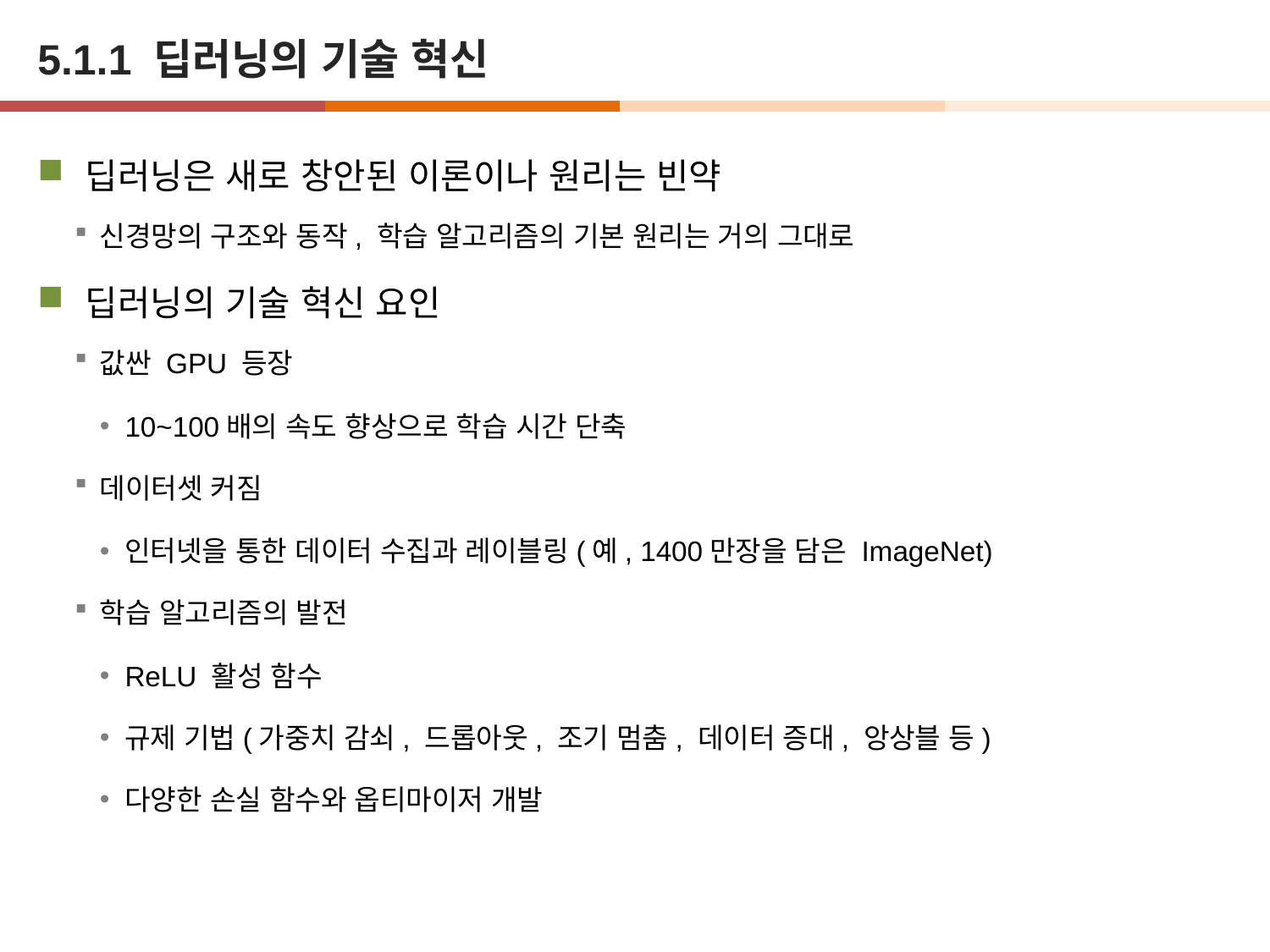

# 5.1.1 딥러닝의 기술 혁신
딥러닝은 새로 창안된 이론이나 원리는 빈약
신경망의 구조와 동작, 학습 알고리즘의 기본 원리는 거의 그대로
딥러닝의 기술 혁신 요인
값싼 GPU 등장
10~100배의 속도 향상으로 학습 시간 단축
데이터셋 커짐
인터넷을 통한 데이터 수집과 레이블링(예, 1400만장을 담은 ImageNet)
학습 알고리즘의 발전
ReLU 활성 함수
규제 기법(가중치 감쇠, 드롭아웃, 조기 멈춤, 데이터 증대, 앙상블 등)
다양한 손실 함수와 옵티마이저 개발